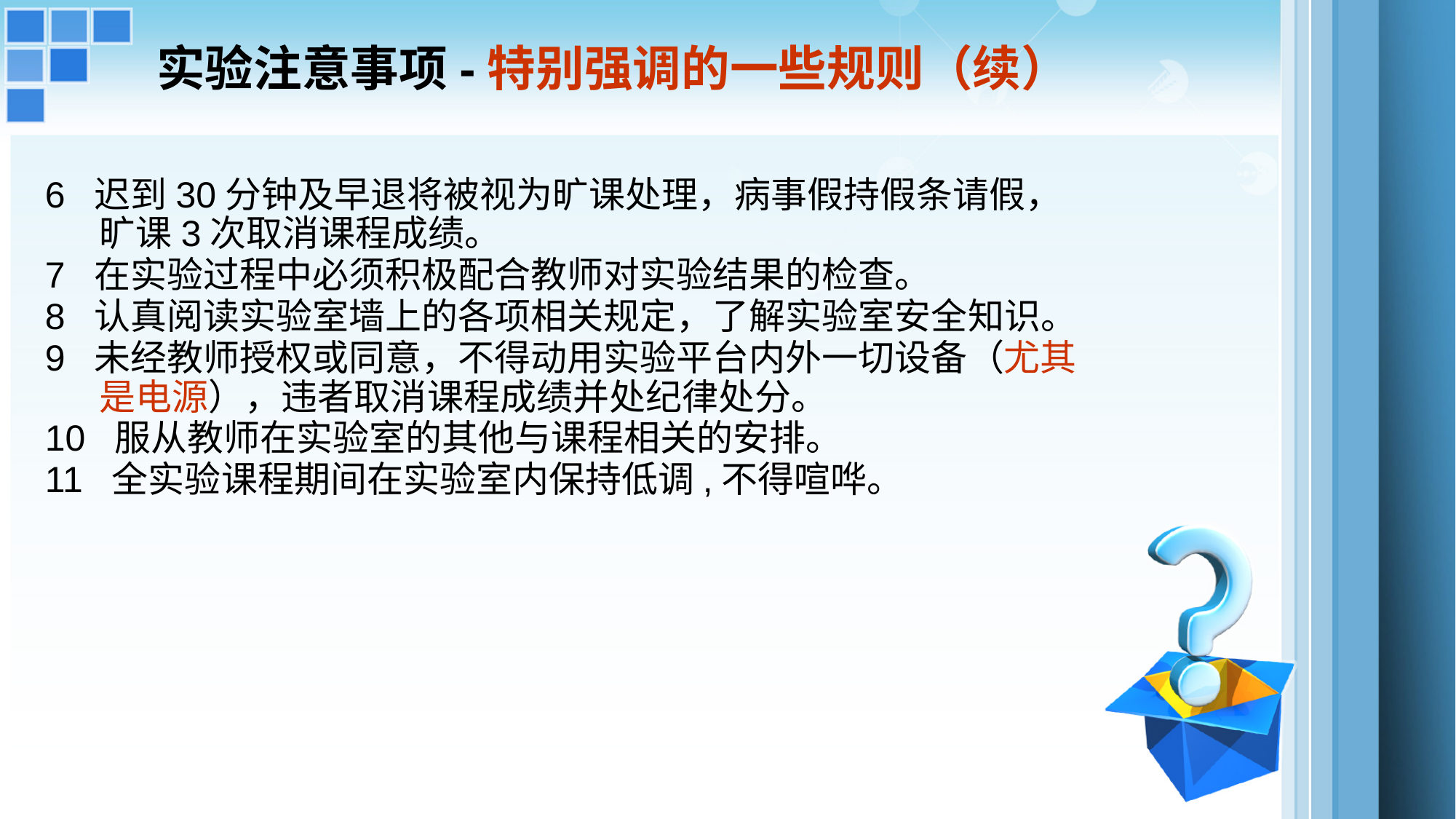

# 实验注意事项-特别强调的一些规则（续）
6  迟到30分钟及早退将被视为旷课处理，病事假持假条请假，旷课3次取消课程成绩。
7  在实验过程中必须积极配合教师对实验结果的检查。
8  认真阅读实验室墙上的各项相关规定，了解实验室安全知识。
9  未经教师授权或同意，不得动用实验平台内外一切设备（尤其是电源），违者取消课程成绩并处纪律处分。
10  服从教师在实验室的其他与课程相关的安排。
11  全实验课程期间在实验室内保持低调,不得喧哗。